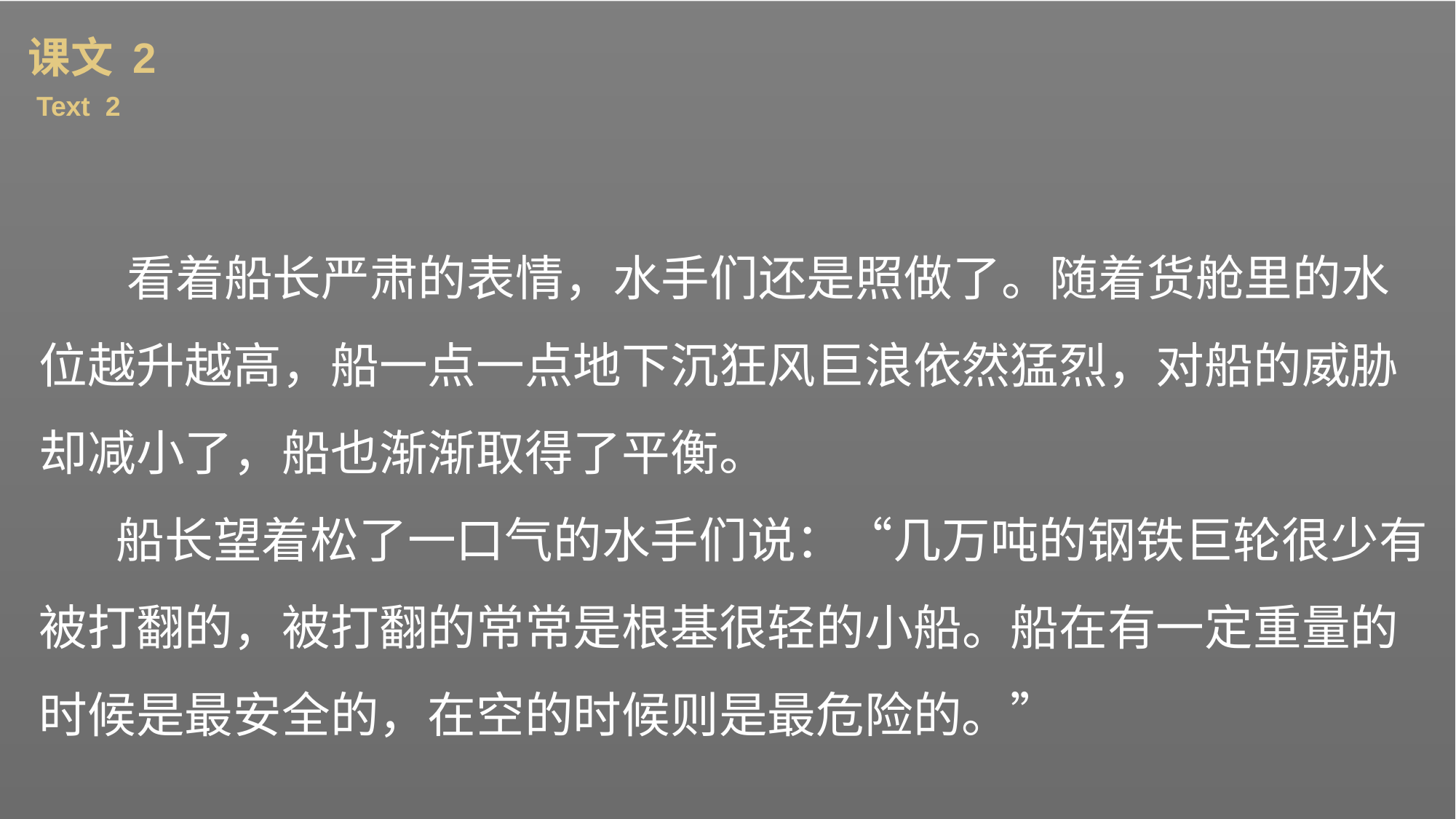

课文 2
Text  2
       看着船长严肃的表情，水手们还是照做了。随着货舱里的水位越升越高，船一点一点地下沉狂风巨浪依然猛烈，对船的威胁却减小了，船也渐渐取得了平衡。
      船长望着松了一口气的水手们说：“几万吨的钢铁巨轮很少有被打翻的，被打翻的常常是根基很轻的小船。船在有一定重量的时候是最安全的，在空的时候则是最危险的。”